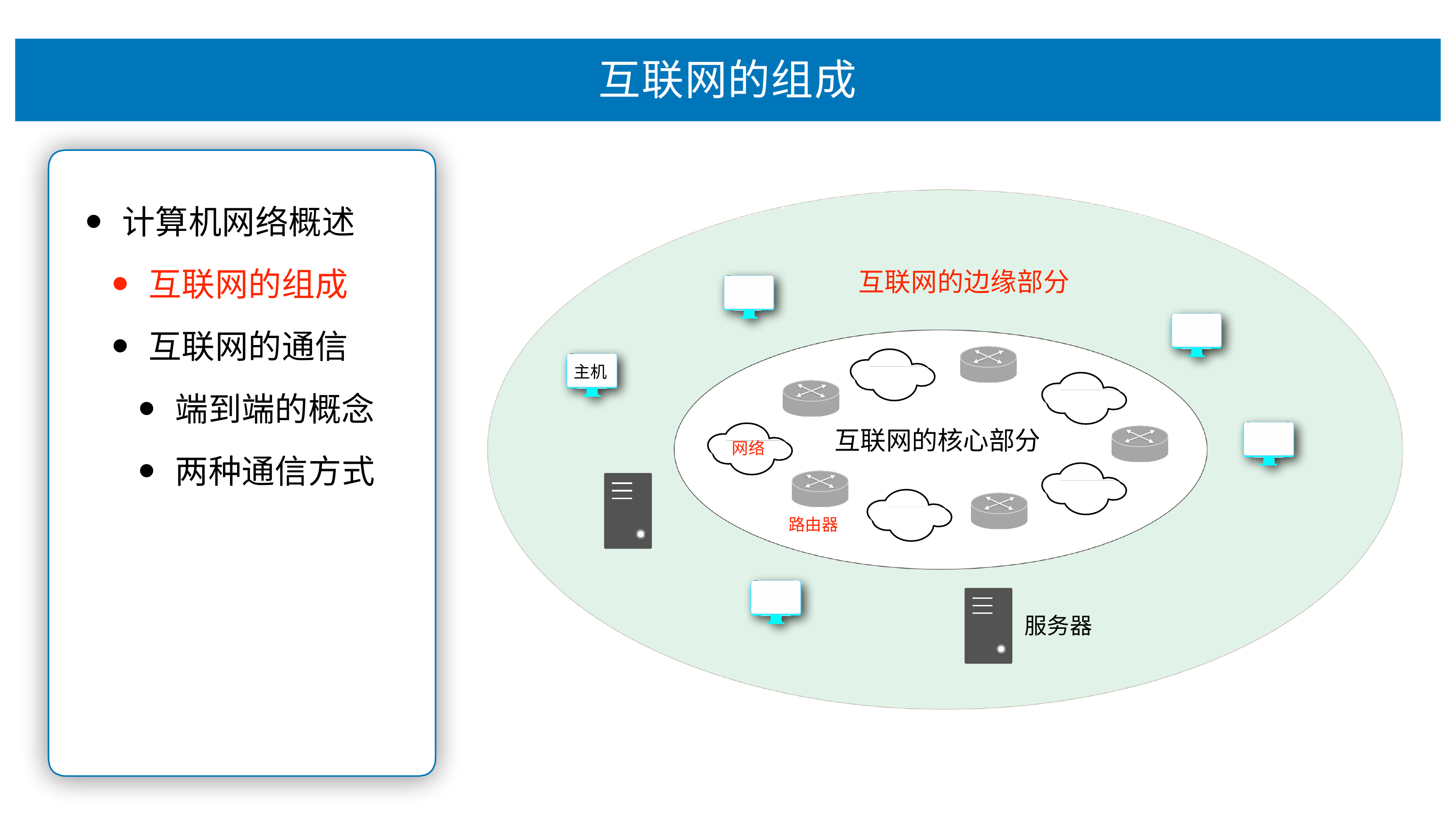

# 互联⽹的组成

计算机⽹络概述
互联⽹的组成
互联⽹的边缘部分

互联⽹的通信
端到端的概念
两种通信⽅式

主机

互联⽹的核⼼部分

⽹络

路由器

服务器